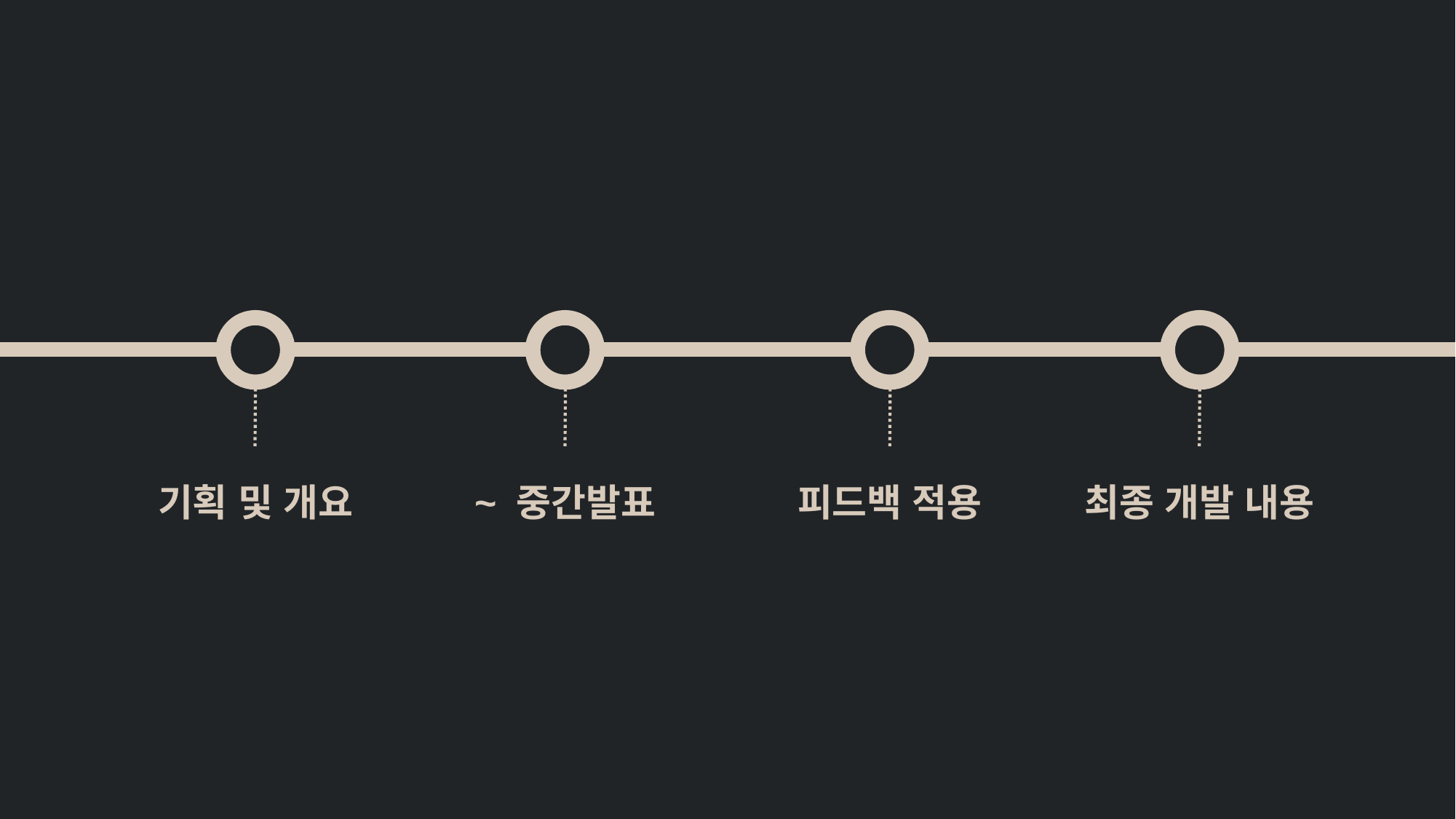

기획 및 개요
~ 중간발표
피드백 적용
최종 개발 내용